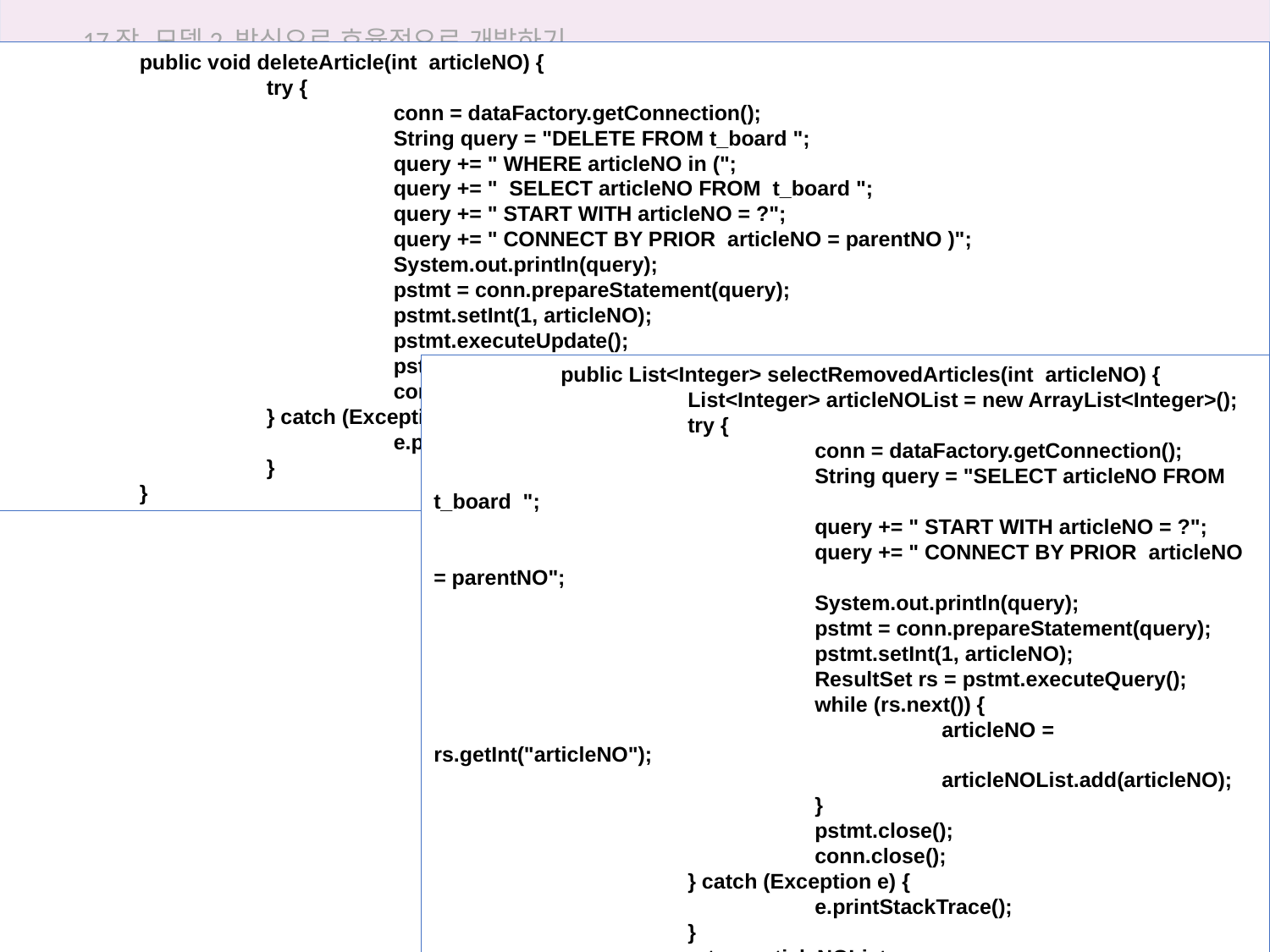

17장  모델2 방식으로 효율적으로 개발하기
	public void deleteArticle(int  articleNO) {
		try {
			conn = dataFactory.getConnection();
			String query = "DELETE FROM t_board ";
			query += " WHERE articleNO in (";
			query += "  SELECT articleNO FROM  t_board ";
			query += " START WITH articleNO = ?";
			query += " CONNECT BY PRIOR  articleNO = parentNO )";
			System.out.println(query);
			pstmt = conn.prepareStatement(query);
			pstmt.setInt(1, articleNO);
			pstmt.executeUpdate();
			pstmt.close();
			conn.close();
		} catch (Exception e) {
			e.printStackTrace();
		}
	}
17.4 모델2로 답변형 게시판 구현하기
	public List<Integer> selectRemovedArticles(int  articleNO) {
		List<Integer> articleNOList = new ArrayList<Integer>();
		try {
			conn = dataFactory.getConnection();
			String query = "SELECT articleNO FROM  t_board  ";
			query += " START WITH articleNO = ?";
			query += " CONNECT BY PRIOR  articleNO = parentNO";
			System.out.println(query);
			pstmt = conn.prepareStatement(query);
			pstmt.setInt(1, articleNO);
			ResultSet rs = pstmt.executeQuery();
			while (rs.next()) {
				articleNO = rs.getInt("articleNO");
				articleNOList.add(articleNO);
			}
			pstmt.close();
			conn.close();
		} catch (Exception e) {
			e.printStackTrace();
		}
		return articleNOList;
	}
}